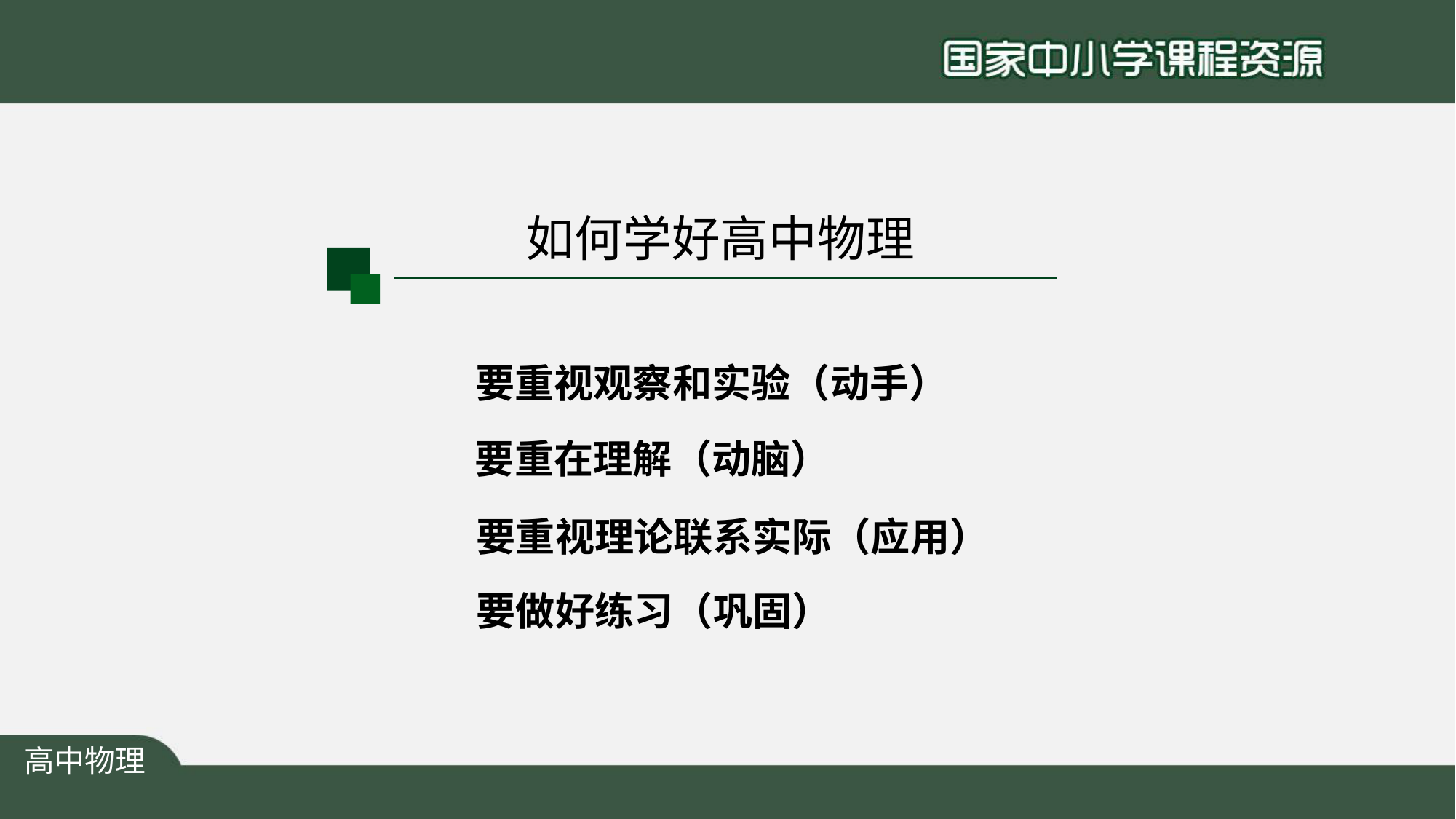

# 如何学好高中物理

要重视观察和实验（动手）
要重在理解（动脑）
要重视理论联系实际（应用） 要做好练习（巩固）
高中物理